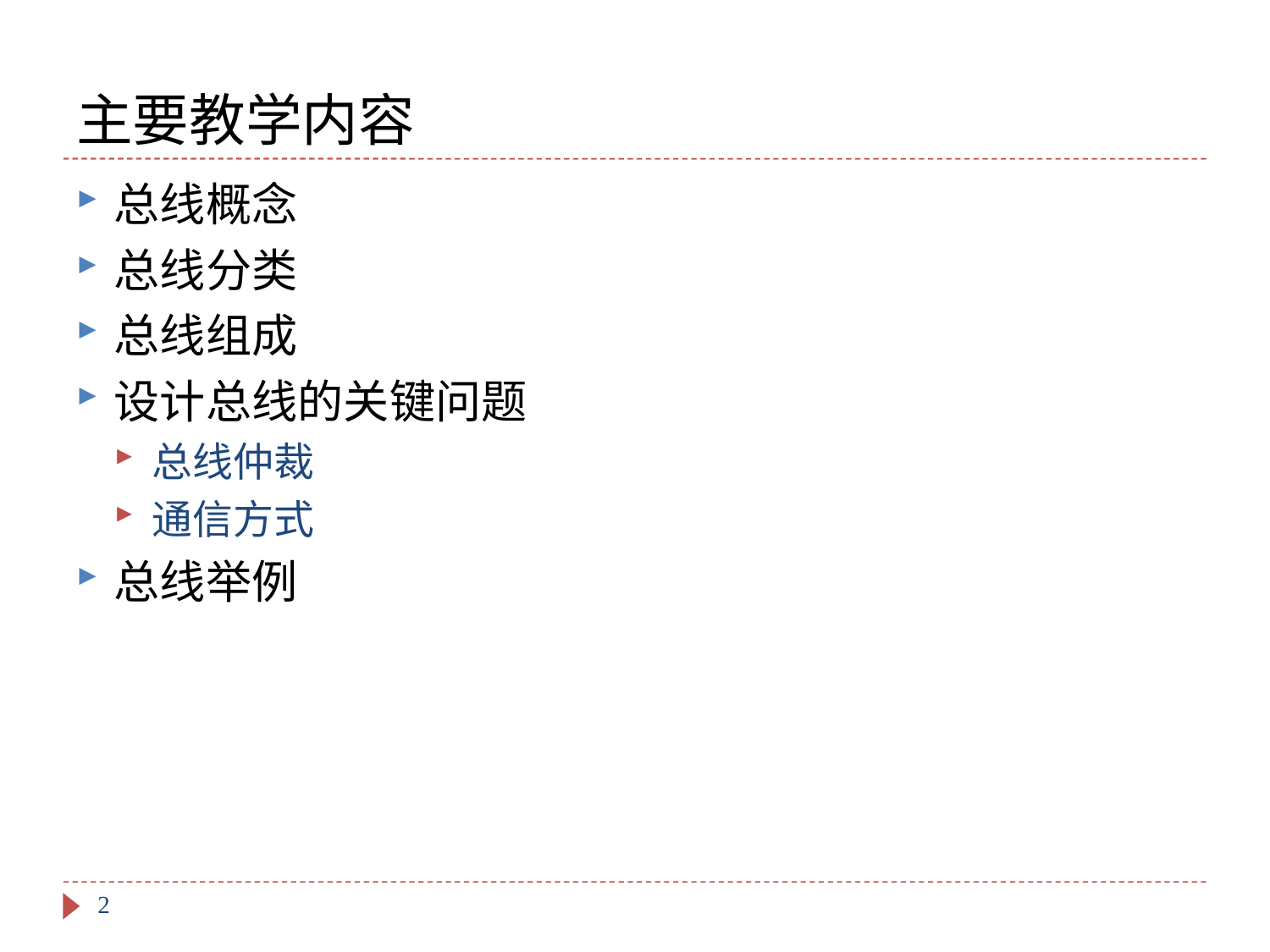

# 主要教学内容
总线概念
总线分类
总线组成
设计总线的关键问题
总线仲裁
通信方式
总线举例

2